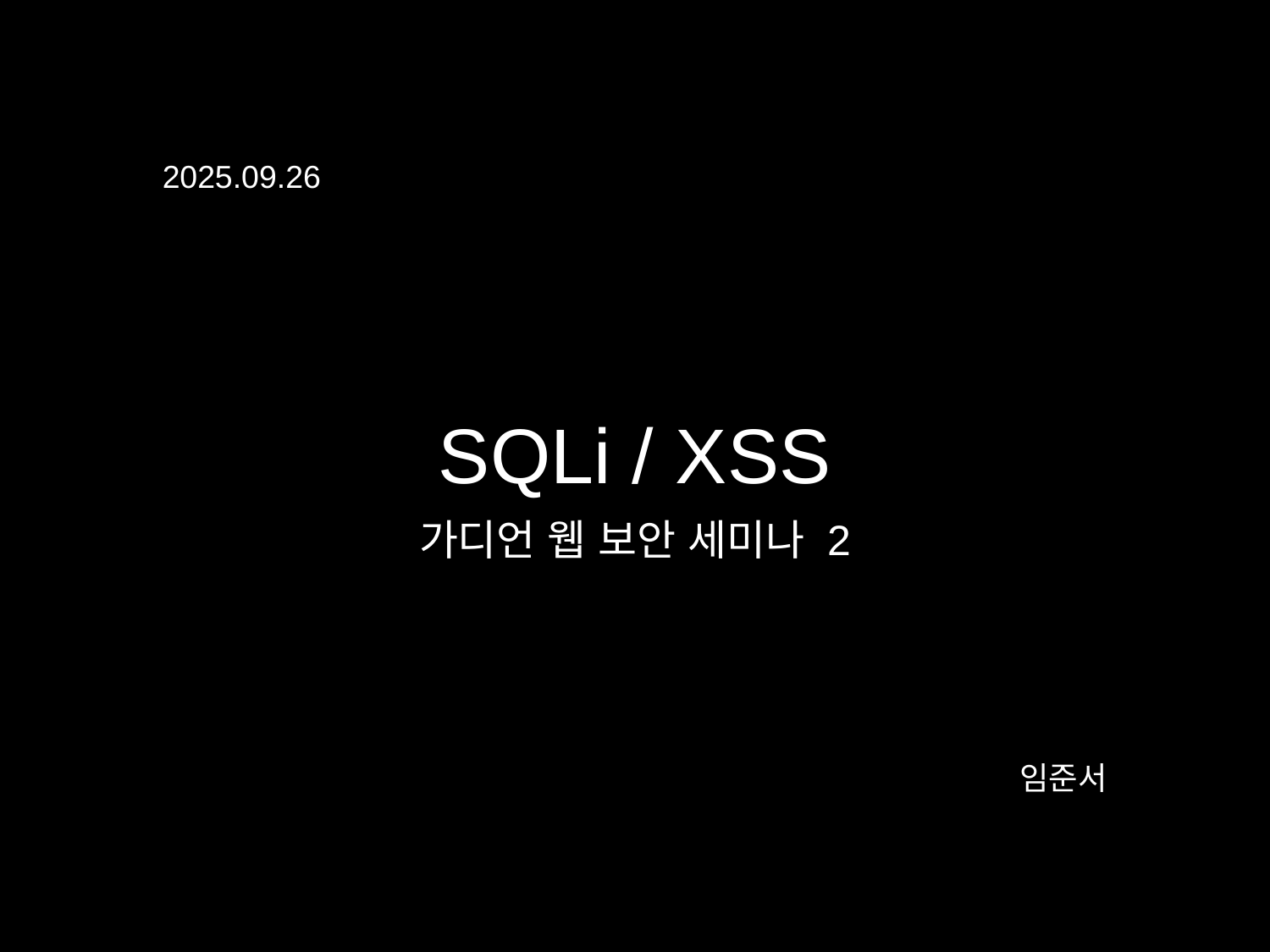

2025.09.26
SQLi / XSS
가디언 웹 보안 세미나 2
임준서